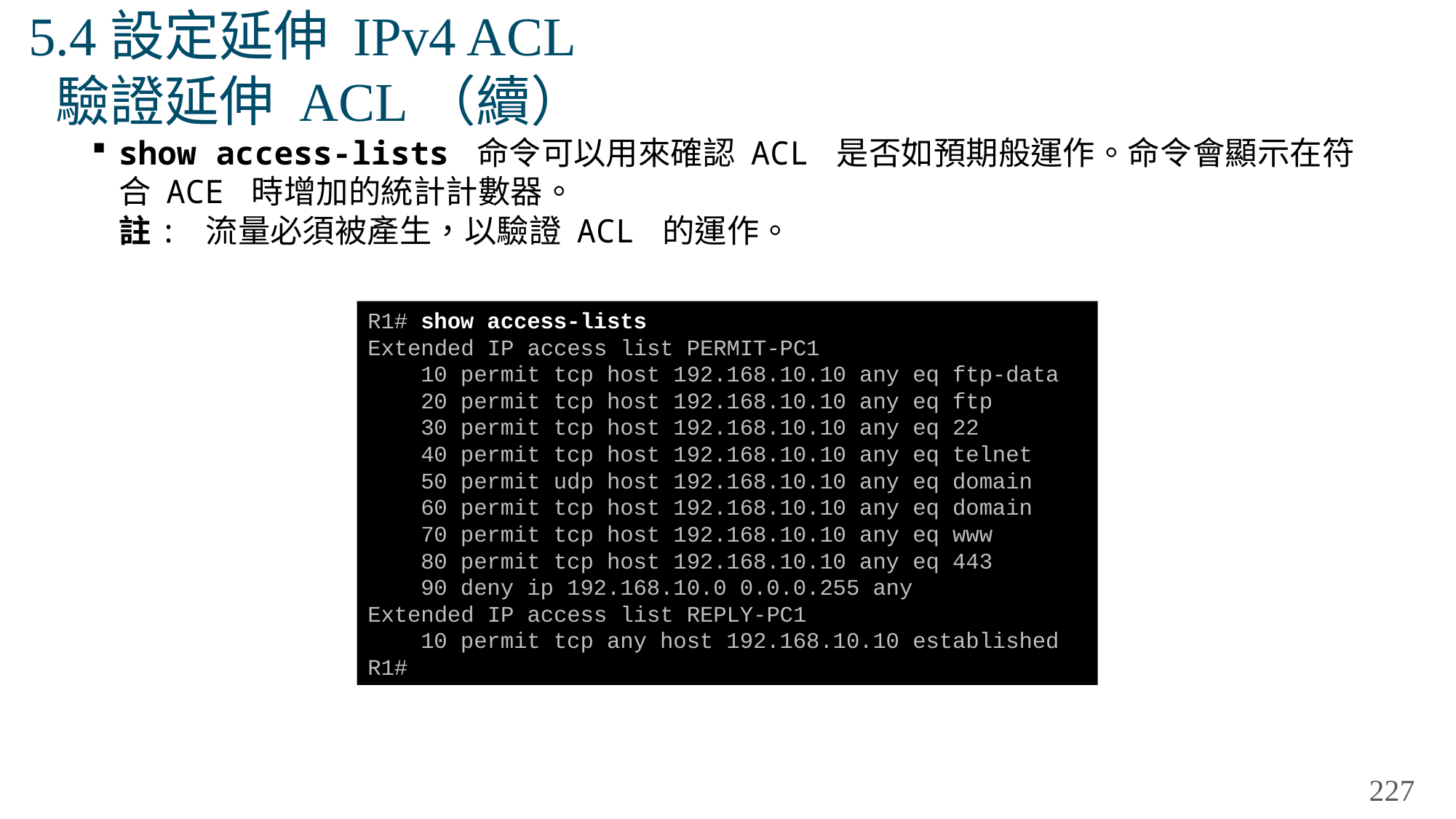

# 5.4設定延伸 IPv4 ACL 驗證延伸 ACL（續）
show access-lists 命令可以用來確認 ACL 是否如預期般運作。命令會顯示在符合 ACE 時增加的統計計數器。
註: 流量必須被產生，以驗證 ACL 的運作。

R1# show access-lists
Extended IP access list PERMIT-PC1
    10 permit tcp host 192.168.10.10 any eq ftp-data
    20 permit tcp host 192.168.10.10 any eq ftp
    30 permit tcp host 192.168.10.10 any eq 22
    40 permit tcp host 192.168.10.10 any eq telnet
    50 permit udp host 192.168.10.10 any eq domain
    60 permit tcp host 192.168.10.10 any eq domain
    70 permit tcp host 192.168.10.10 any eq www
    80 permit tcp host 192.168.10.10 any eq 443
    90 deny ip 192.168.10.0 0.0.0.255 any
Extended IP access list REPLY-PC1
    10 permit tcp any host 192.168.10.10 established
R1#
227